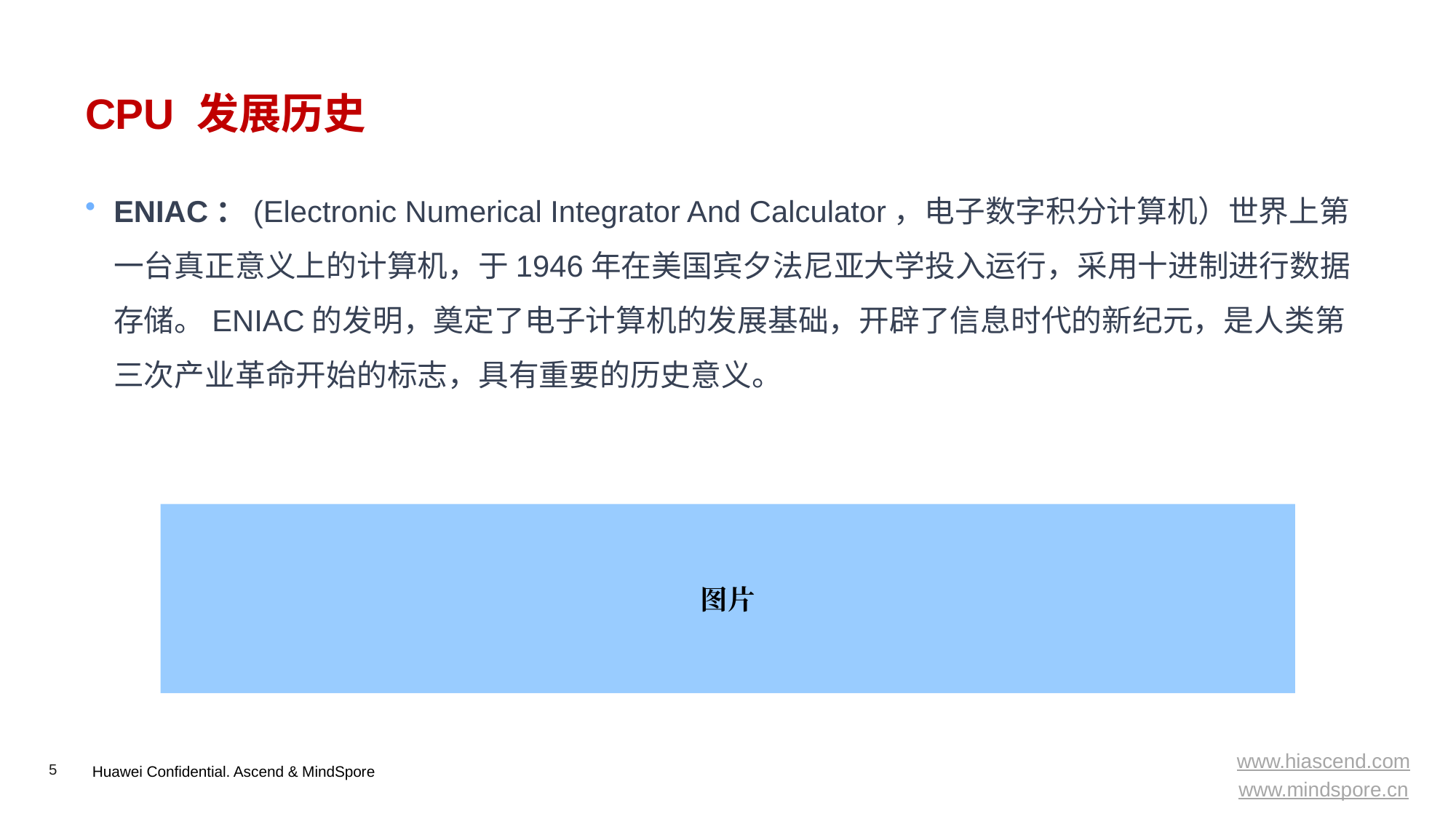

# CPU 发展历史
ENIAC：(Electronic Numerical Integrator And Calculator，电子数字积分计算机）世界上第一台真正意义上的计算机，于1946年在美国宾夕法尼亚大学投入运行，采用十进制进行数据存储。ENIAC的发明，奠定了电子计算机的发展基础，开辟了信息时代的新纪元，是人类第三次产业革命开始的标志，具有重要的历史意义。
图片